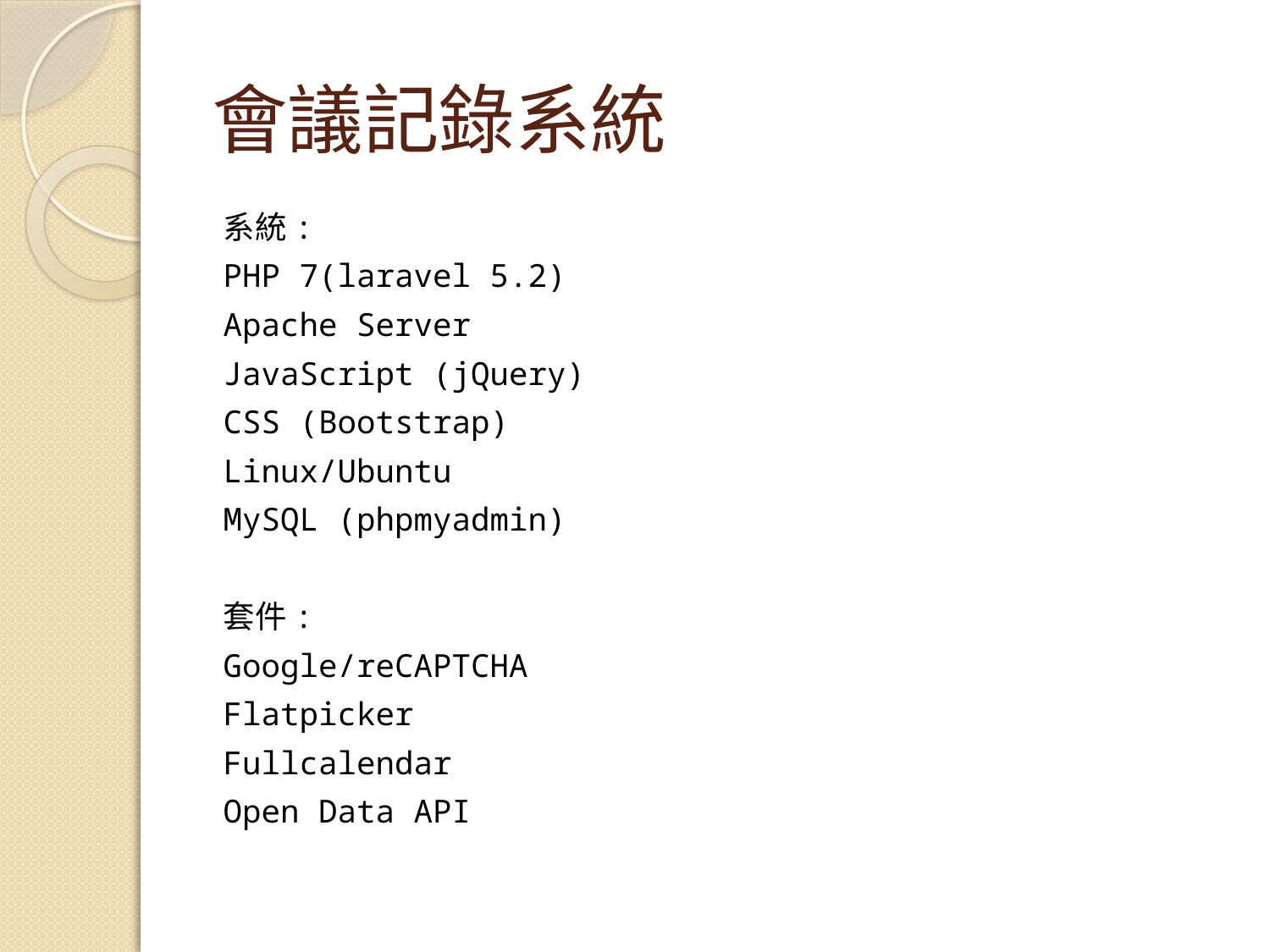

# 會議記錄系統
系統:
PHP 7(laravel 5.2)
Apache Server
JavaScript (jQuery)
CSS (Bootstrap)
Linux/Ubuntu
MySQL (phpmyadmin)

套件:
Google/reCAPTCHA
Flatpicker
Fullcalendar
Open Data API